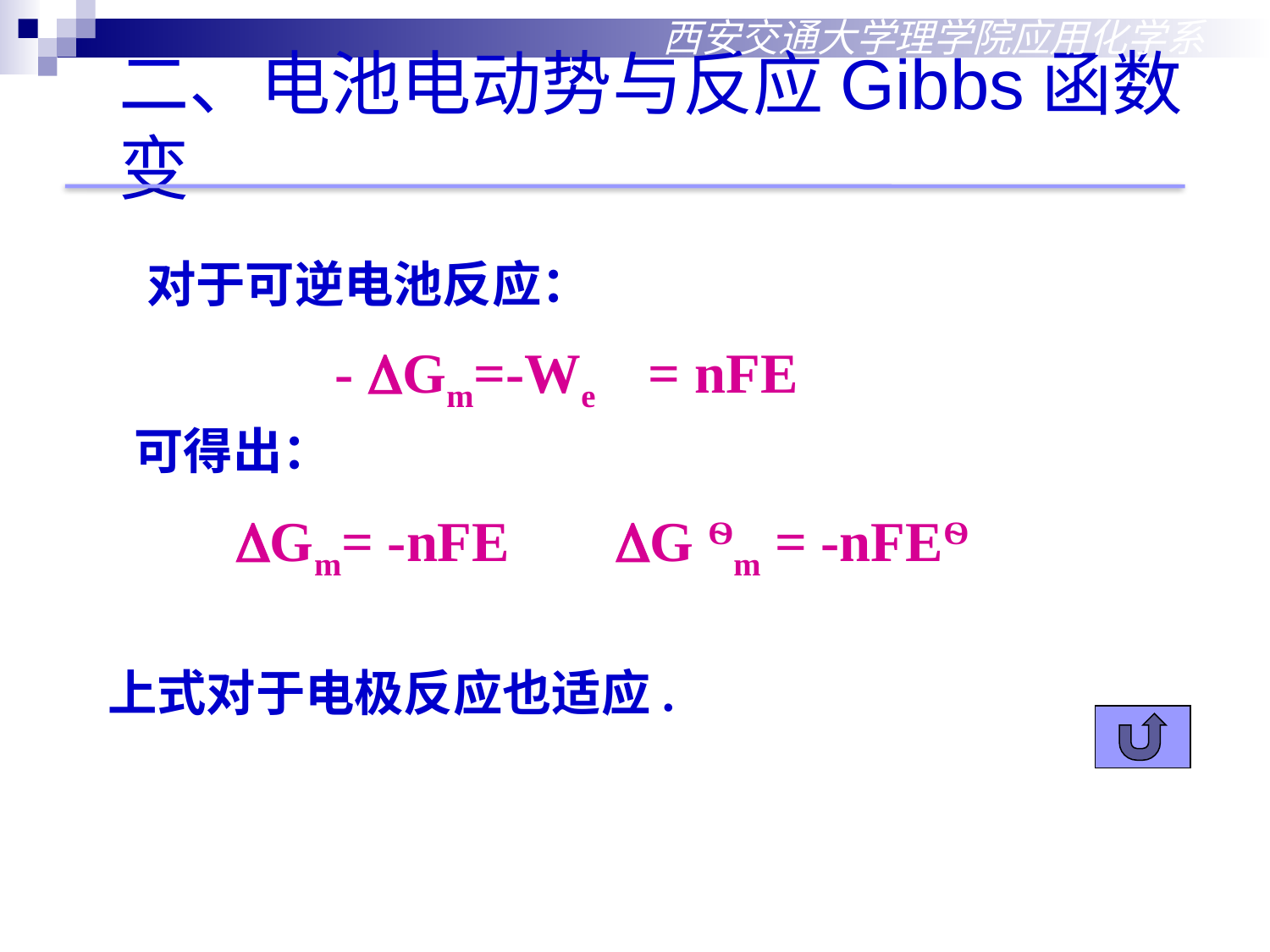

西安交通大学理学院应用化学系
二、电池电动势与反应Gibbs函数变

   对于可逆电池反应：
                - ΔGm=-We   = nFE
 可得出：
         ΔGm= -nFE      ΔG Ѳm = -nFEѲ

上式对于电极反应也适应.